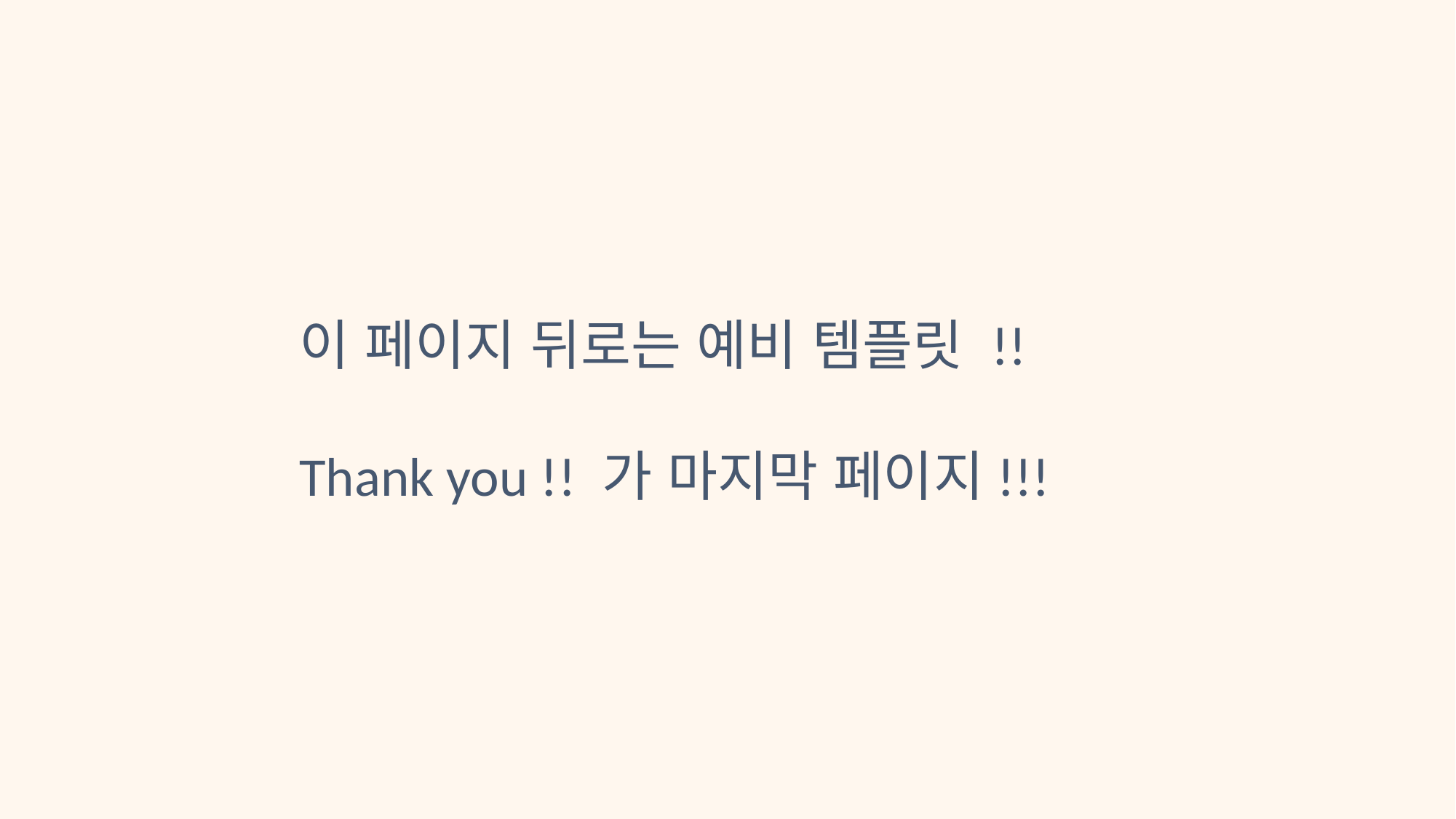

이 페이지 뒤로는 예비 템플릿 !!

Thank you !! 가 마지막 페이지!!!